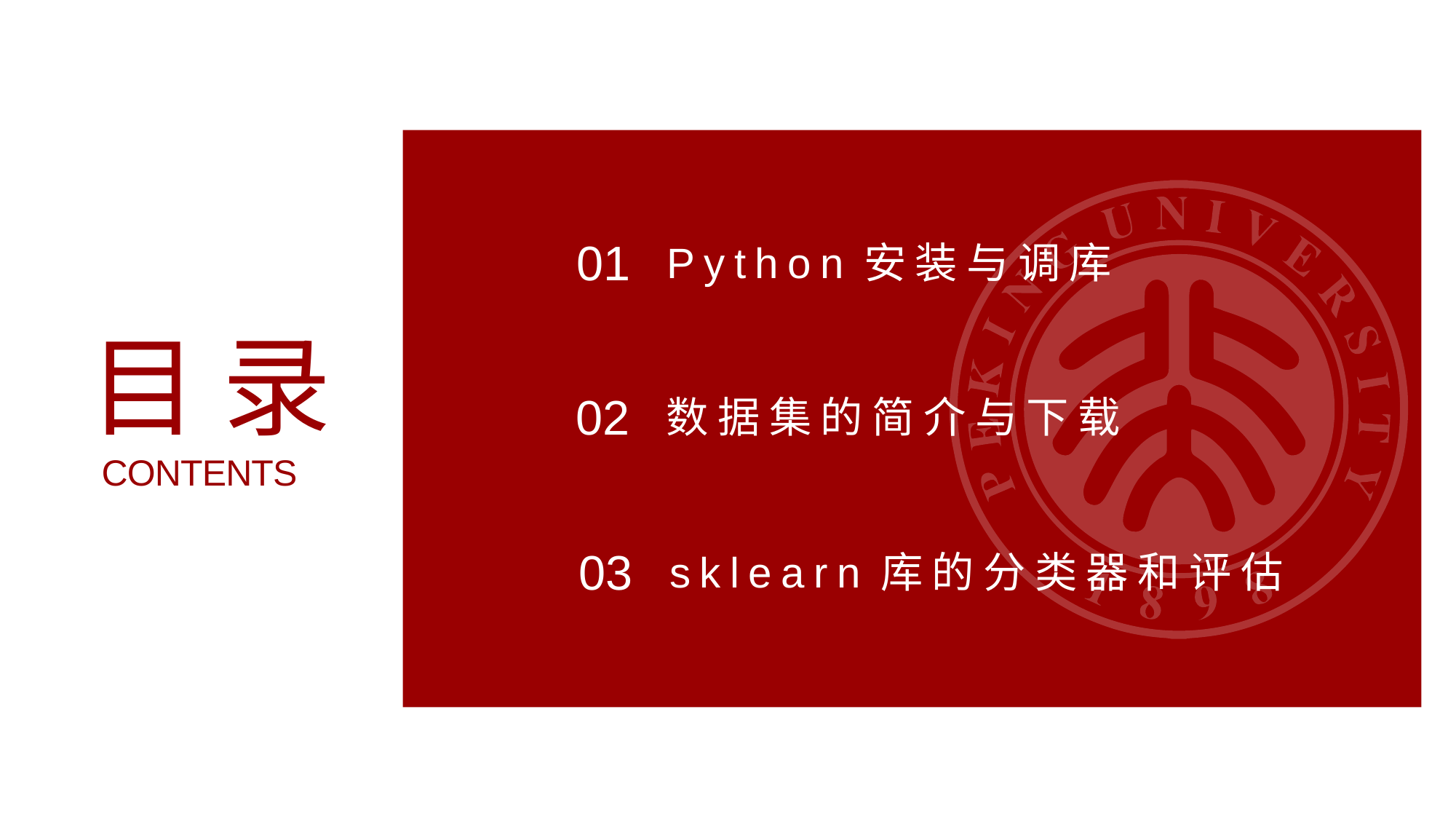

01
Python安装与调库
目录
CONTENTS
02
数据集的简介与下载
03
sklearn库的分类器和评估